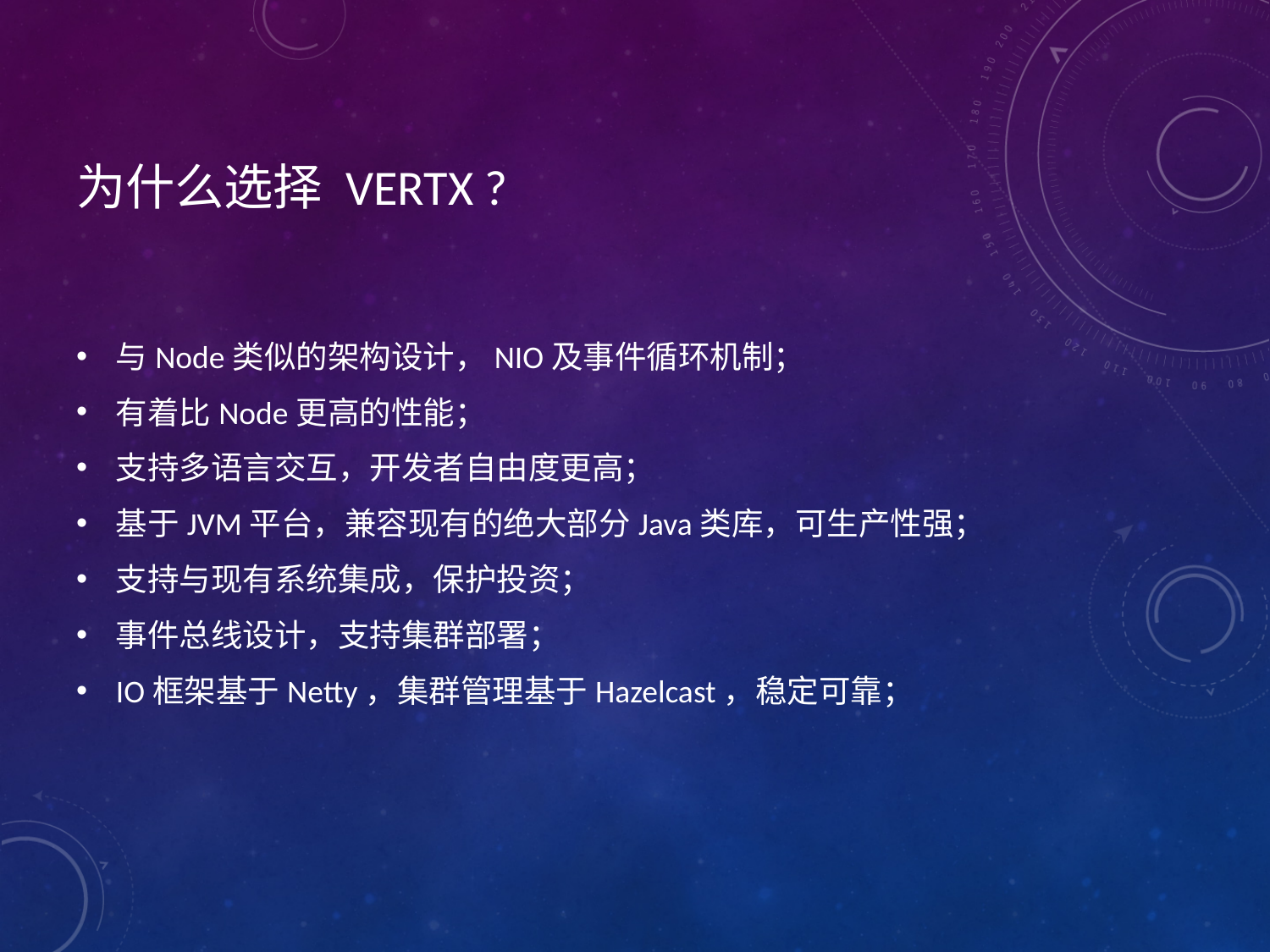

# 为什么选择 Vertx ?
与Node类似的架构设计，NIO及事件循环机制；
有着比Node更高的性能；
支持多语言交互，开发者自由度更高；
基于JVM平台，兼容现有的绝大部分Java类库，可生产性强；
支持与现有系统集成，保护投资；
事件总线设计，支持集群部署；
IO框架基于Netty，集群管理基于Hazelcast，稳定可靠；